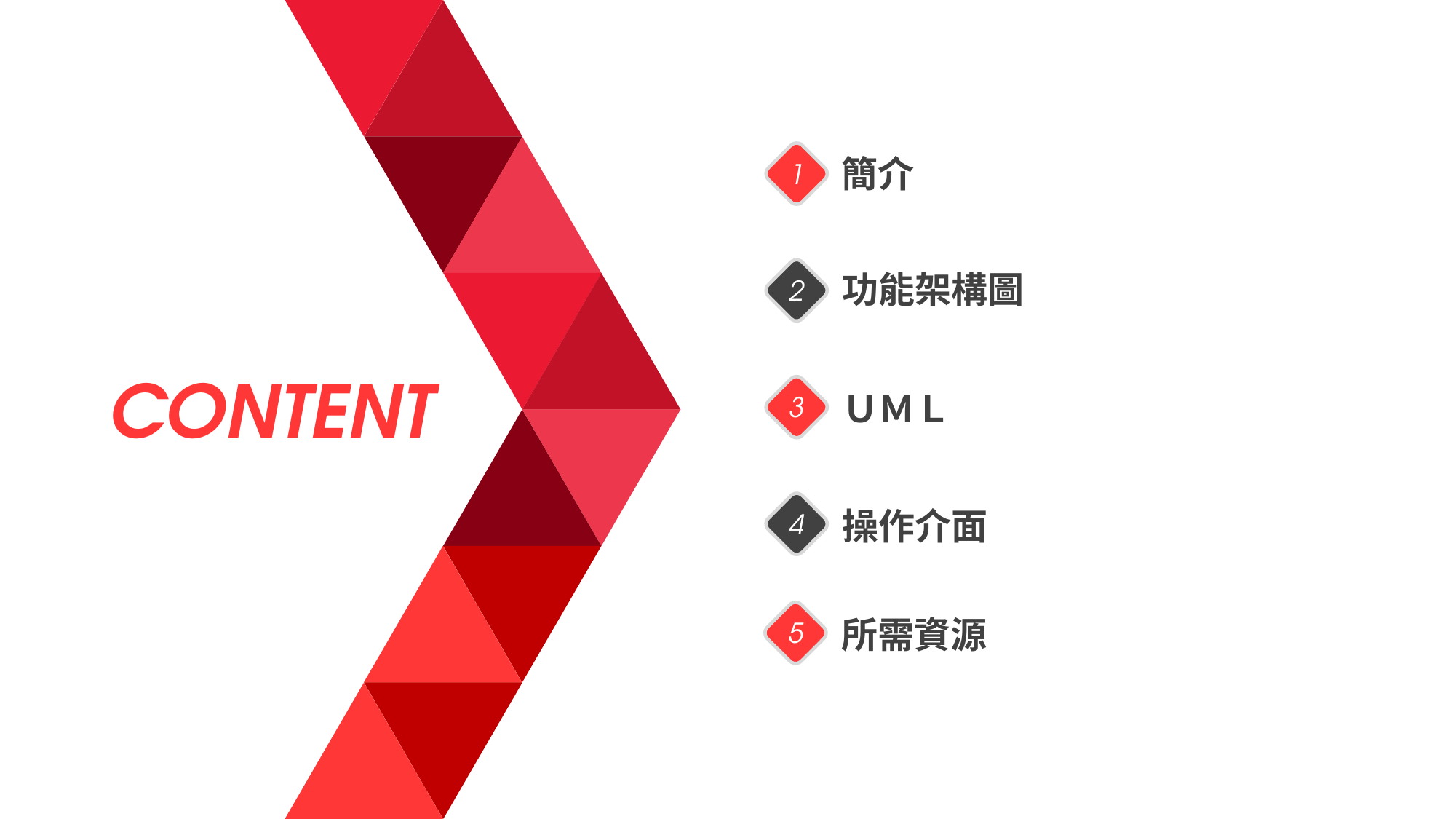

簡介

1
功能架構圖

2
CONTENT
ＵＭＬ

3
操作介面

4
所需資源

5